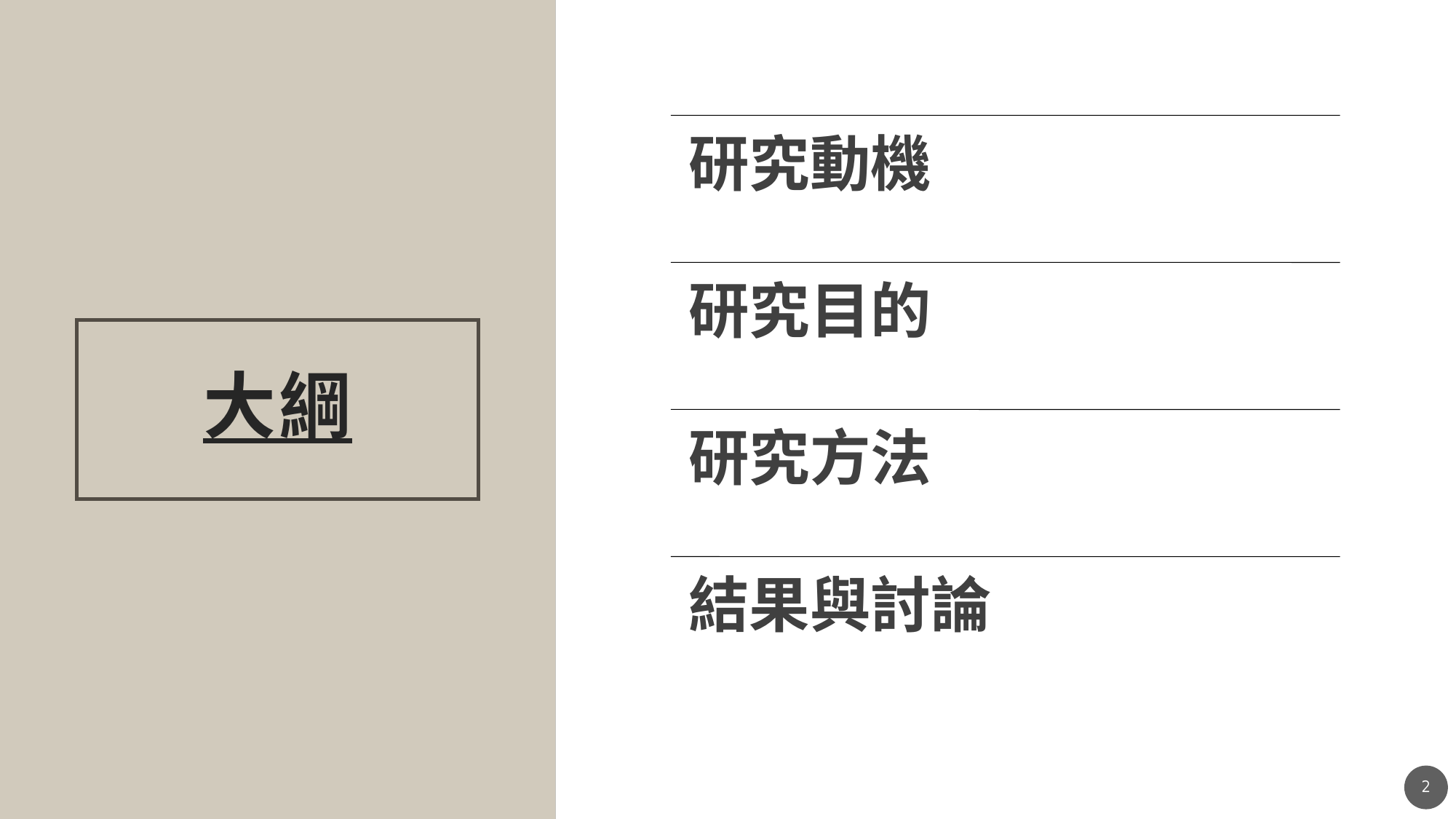

研究動機
研究目的
研究方法
結果與討論
# 大綱
2